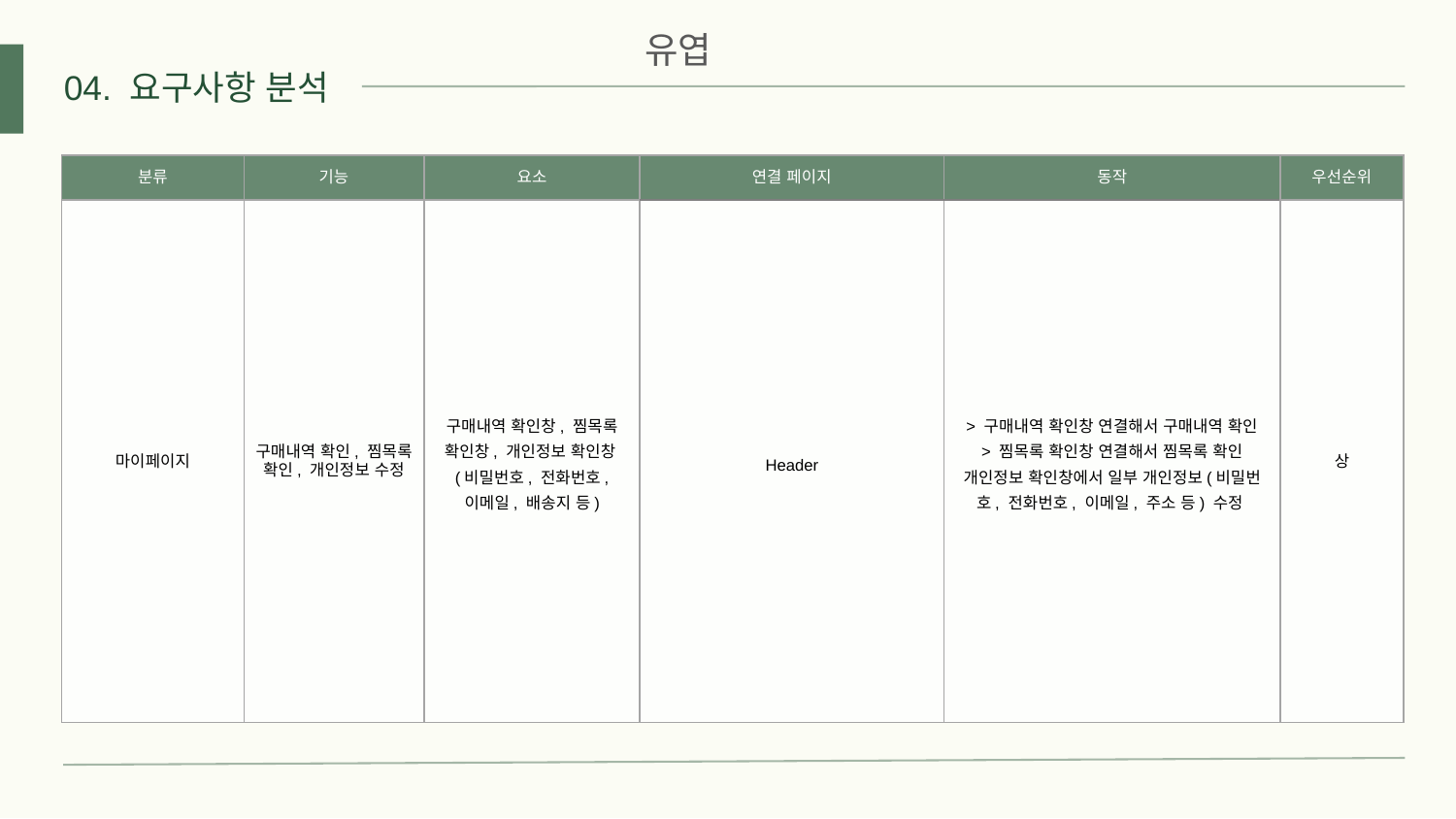

유엽

04. 요구사항 분석
| 분류 | 기능 | 요소 | 연결 페이지 | 동작 | 우선순위 |
| --- | --- | --- | --- | --- | --- |
| 마이페이지 | 구매내역 확인, 찜목록 확인, 개인정보 수정 | 구매내역 확인창, 찜목록 확인창, 개인정보 확인창(비밀번호, 전화번호, 이메일, 배송지 등) | Header | > 구매내역 확인창 연결해서 구매내역 확인 > 찜목록 확인창 연결해서 찜목록 확인 개인정보 확인창에서 일부 개인정보(비밀번호, 전화번호, 이메일, 주소 등) 수정 | 상 |